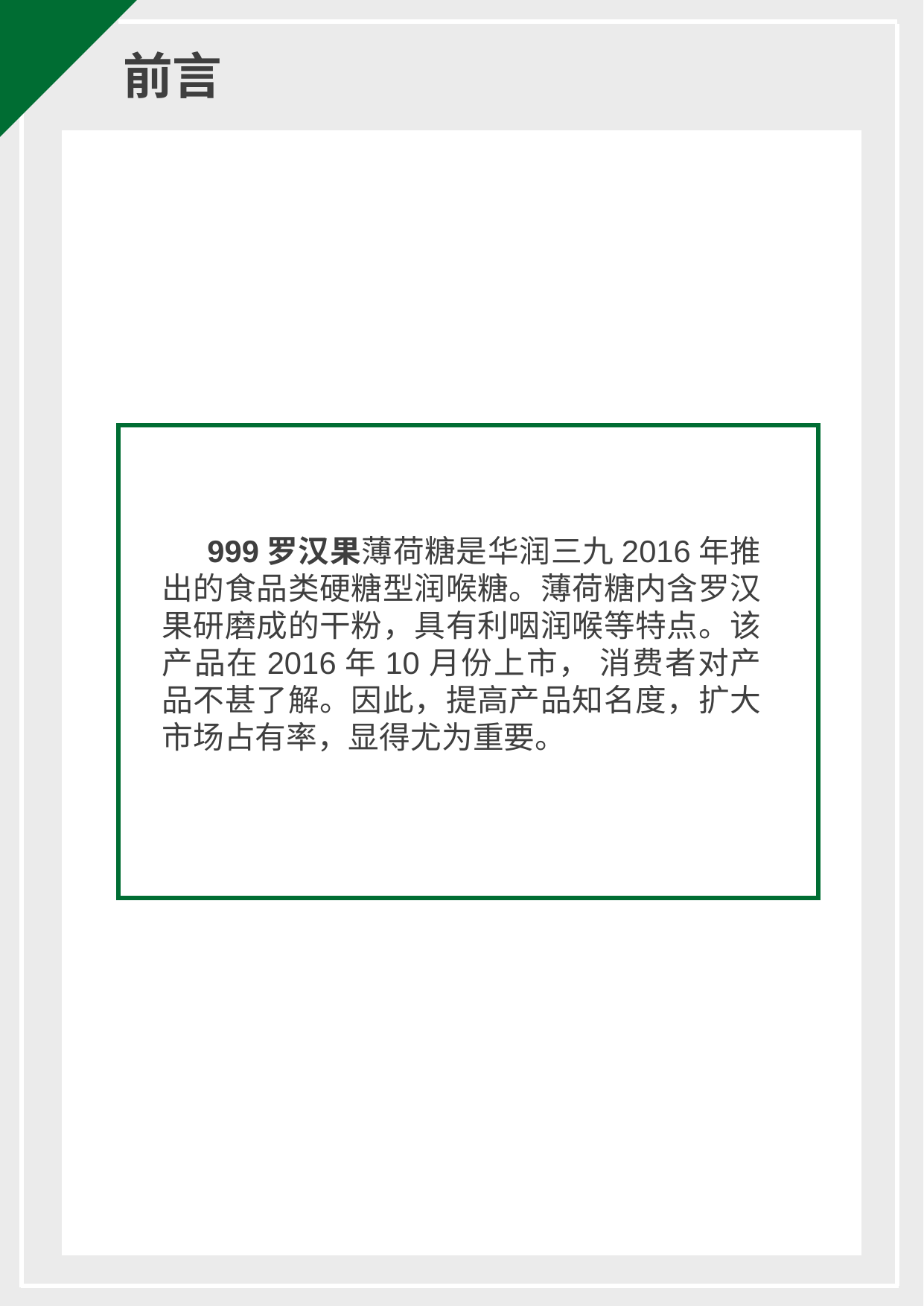

前言

     999罗汉果薄荷糖是华润三九2016年推出的食品类硬糖型润喉糖。薄荷糖内含罗汉果研磨成的干粉，具有利咽润喉等特点。该产品在2016年10月份上市， 消费者对产品不甚了解。因此，提高产品知名度，扩大市场占有率，显得尤为重要。